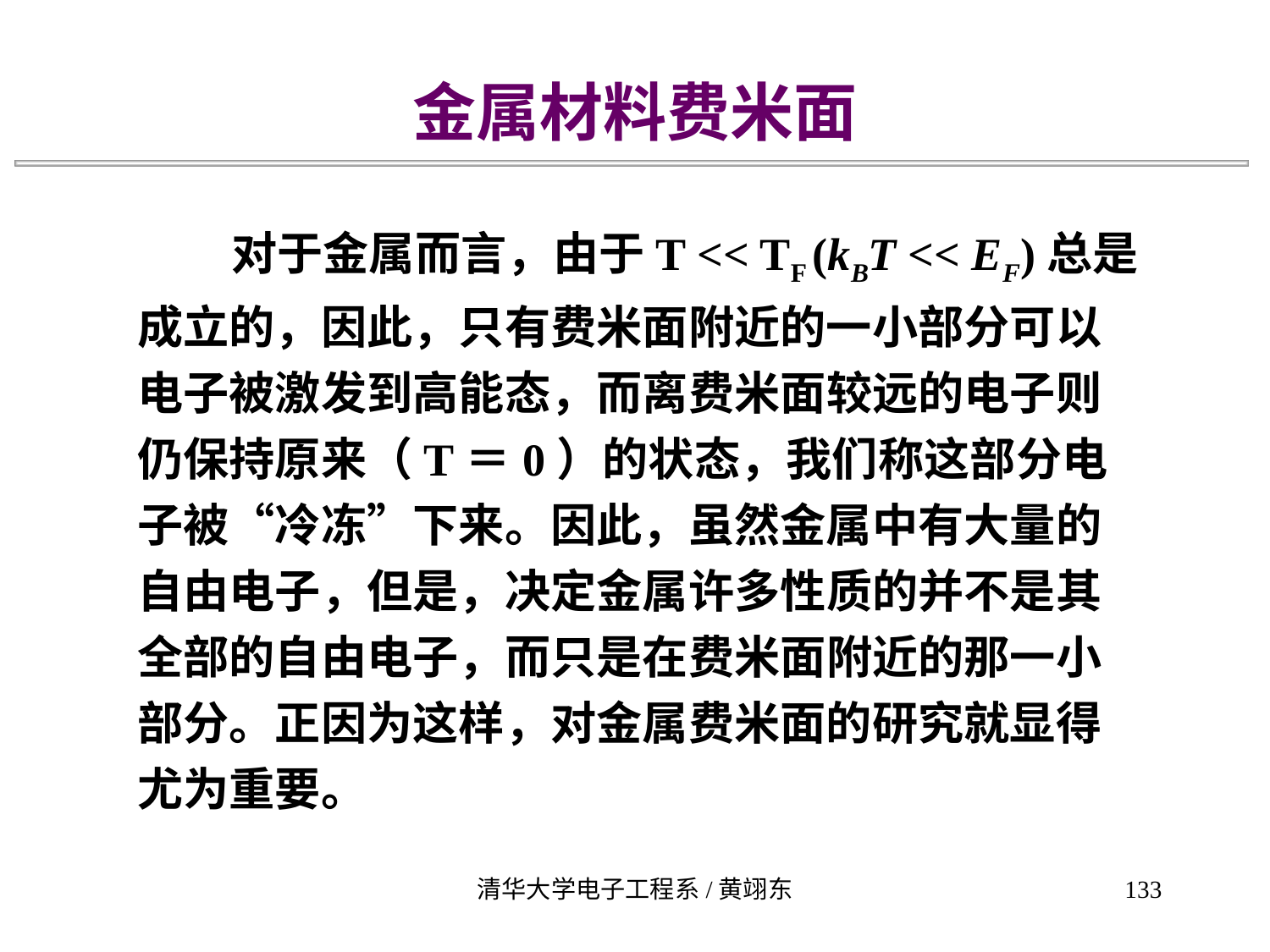

金属材料费米面

        对于金属而言，由于T << TF (kBT << EF)总是成立的，因此，只有费米面附近的一小部分可以电子被激发到高能态，而离费米面较远的电子则仍保持原来（T＝0）的状态，我们称这部分电子被“冷冻”下来。因此，虽然金属中有大量的自由电子，但是，决定金属许多性质的并不是其全部的自由电子，而只是在费米面附近的那一小部分。正因为这样，对金属费米面的研究就显得尤为重要。
清华大学电子工程系/黄翊东
133